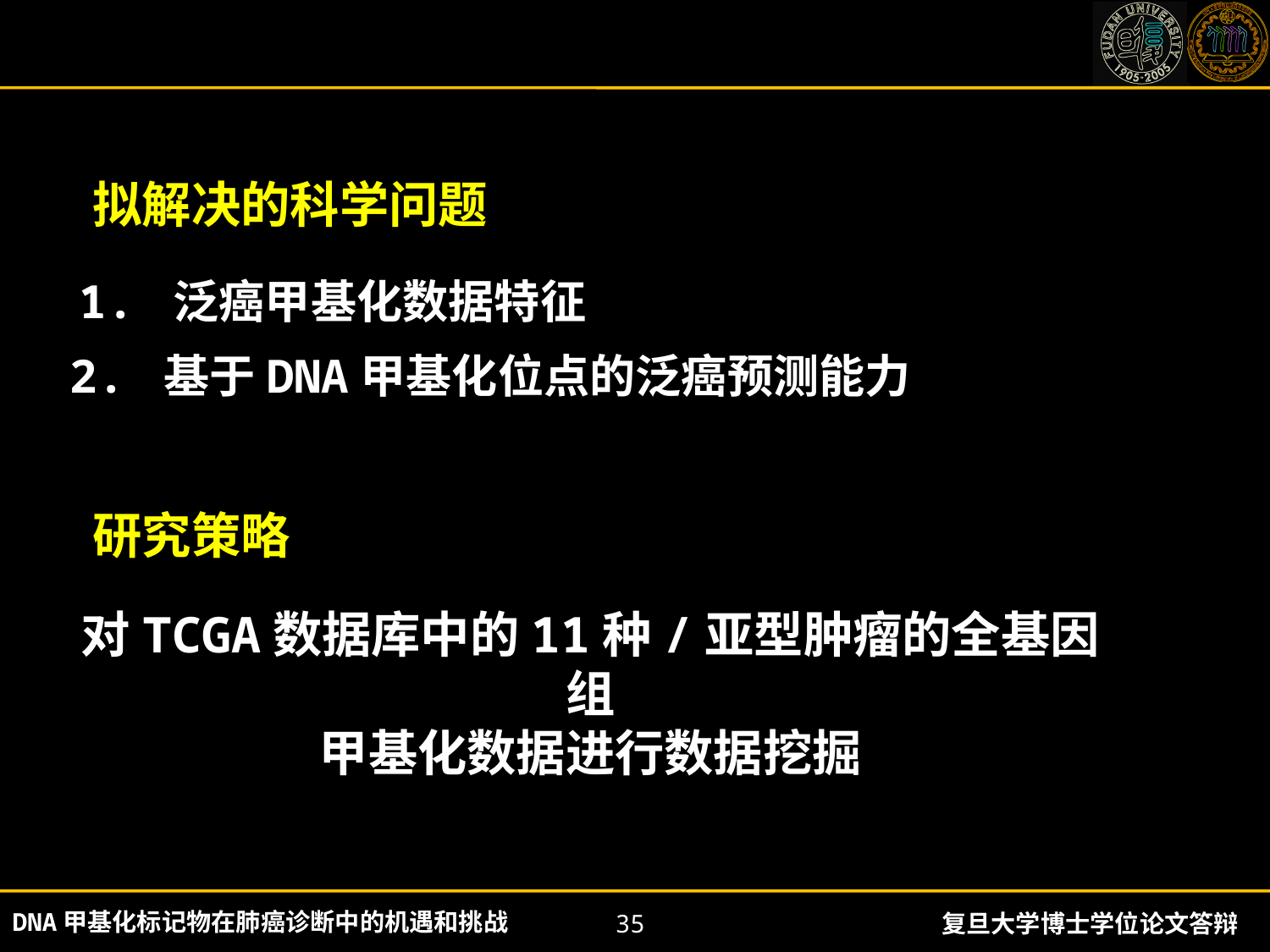

拟解决的科学问题
1. 泛癌甲基化数据特征
2. 基于DNA甲基化位点的泛癌预测能力
研究策略
对TCGA数据库中的11种/亚型肿瘤的全基因组
甲基化数据进行数据挖掘
DNA甲基化标记物在肺癌诊断中的机遇和挑战
35
复旦大学博士学位论文答辩